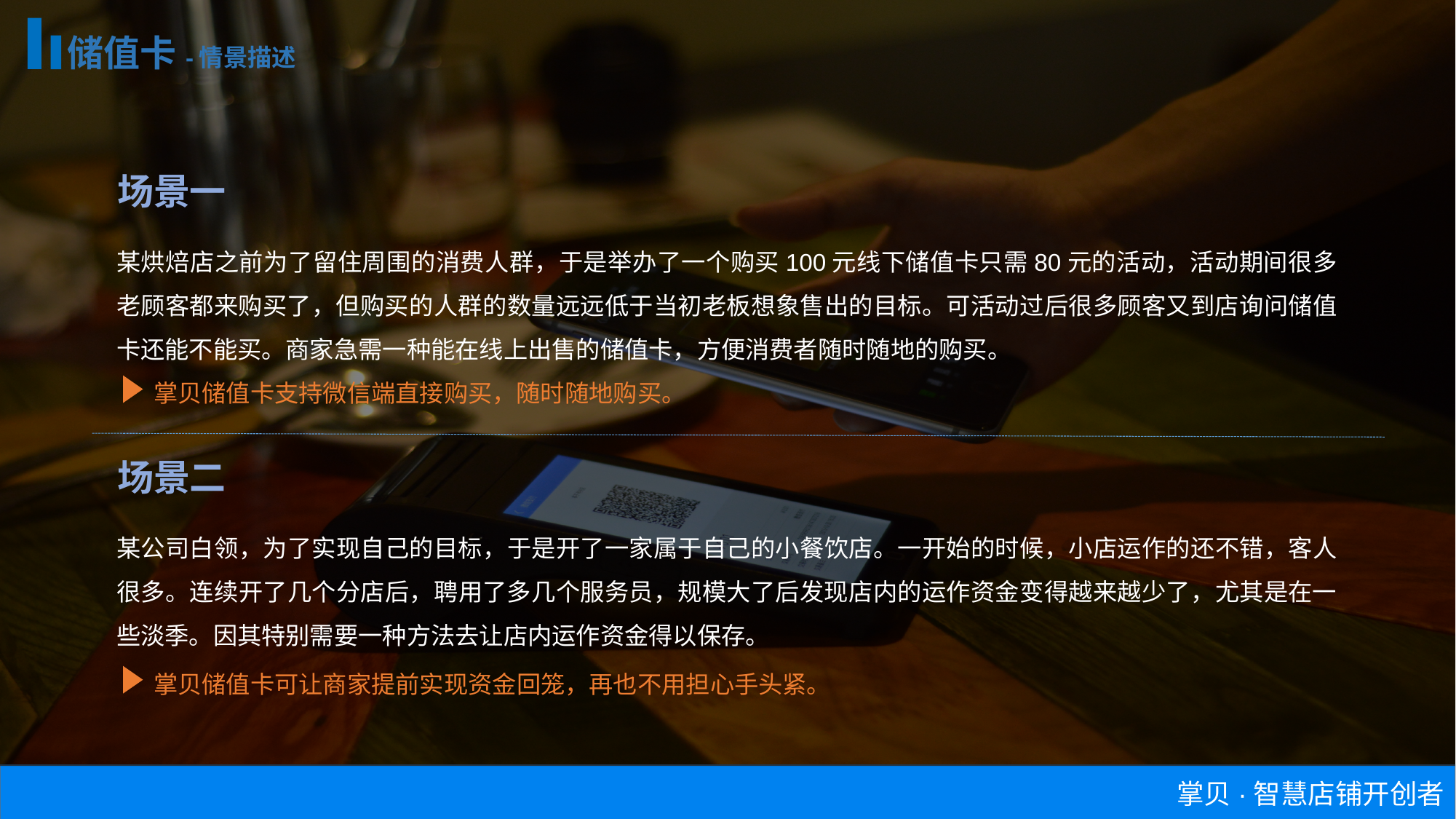

储值卡-情景描述

场景一
某烘焙店之前为了留住周围的消费人群，于是举办了一个购买100元线下储值卡只需80元的活动，活动期间很多老顾客都来购买了，但购买的人群的数量远远低于当初老板想象售出的目标。可活动过后很多顾客又到店询问储值卡还能不能买。商家急需一种能在线上出售的储值卡，方便消费者随时随地的购买。
掌贝储值卡支持微信端直接购买，随时随地购买。

场景二
某公司白领，为了实现自己的目标，于是开了一家属于自己的小餐饮店。一开始的时候，小店运作的还不错，客人很多。连续开了几个分店后，聘用了多几个服务员，规模大了后发现店内的运作资金变得越来越少了，尤其是在一些淡季。因其特别需要一种方法去让店内运作资金得以保存。
掌贝储值卡可让商家提前实现资金回笼，再也不用担心手头紧。